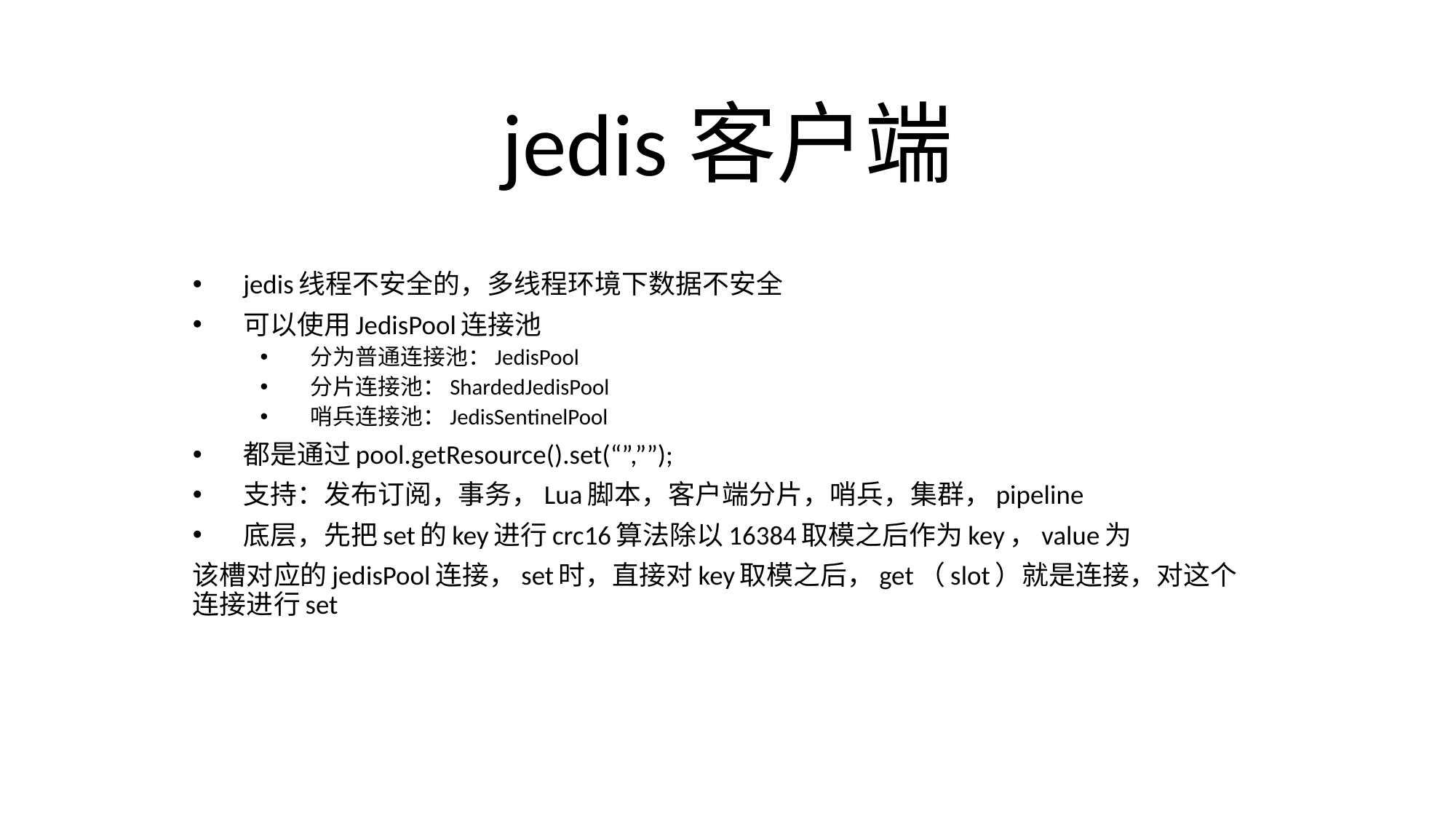

# jedis客户端
jedis线程不安全的，多线程环境下数据不安全
可以使用JedisPool连接池
分为普通连接池：JedisPool
分片连接池：ShardedJedisPool
哨兵连接池：JedisSentinelPool
都是通过pool.getResource().set(“”,””);
支持：发布订阅，事务，Lua脚本，客户端分片，哨兵，集群，pipeline
底层，先把set的key进行crc16算法除以16384取模之后作为key，value为
该槽对应的jedisPool连接，set时，直接对key取模之后，get（slot）就是连接，对这个连接进行set